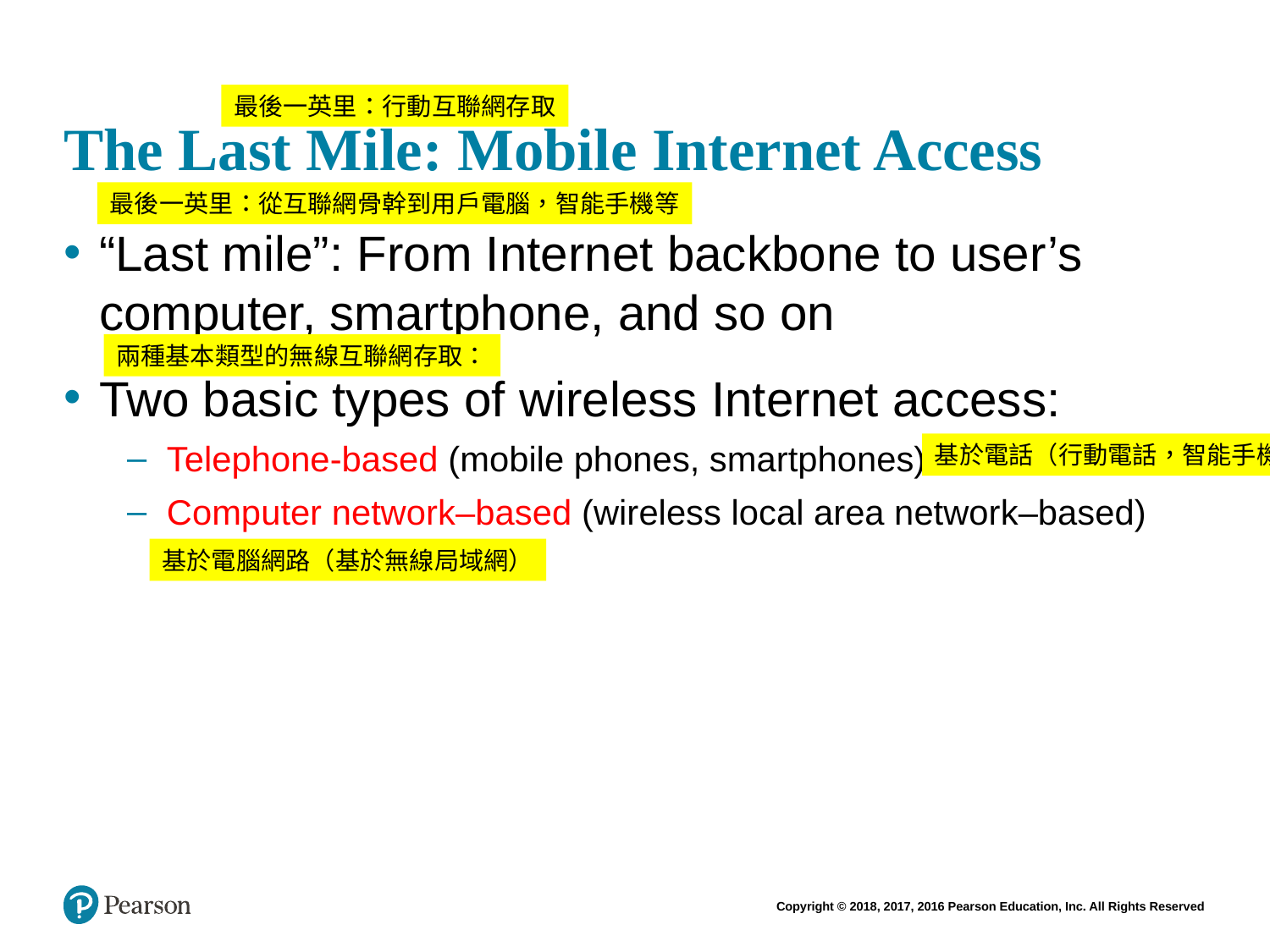

# The Last Mile: Mobile Internet Access
最後一英里：行動互聯網存取
最後一英里：從互聯網骨幹到用戶電腦，智能手機等
“Last mile”: From Internet backbone to user’s computer, smartphone, and so on
Two basic types of wireless Internet access:
Telephone-based (mobile phones, smartphones)
Computer network–based (wireless local area network–based)
兩種基本類型的無線互聯網存取：
基於電話（行動電話，智能手機）
基於電腦網路（基於無線局域網）